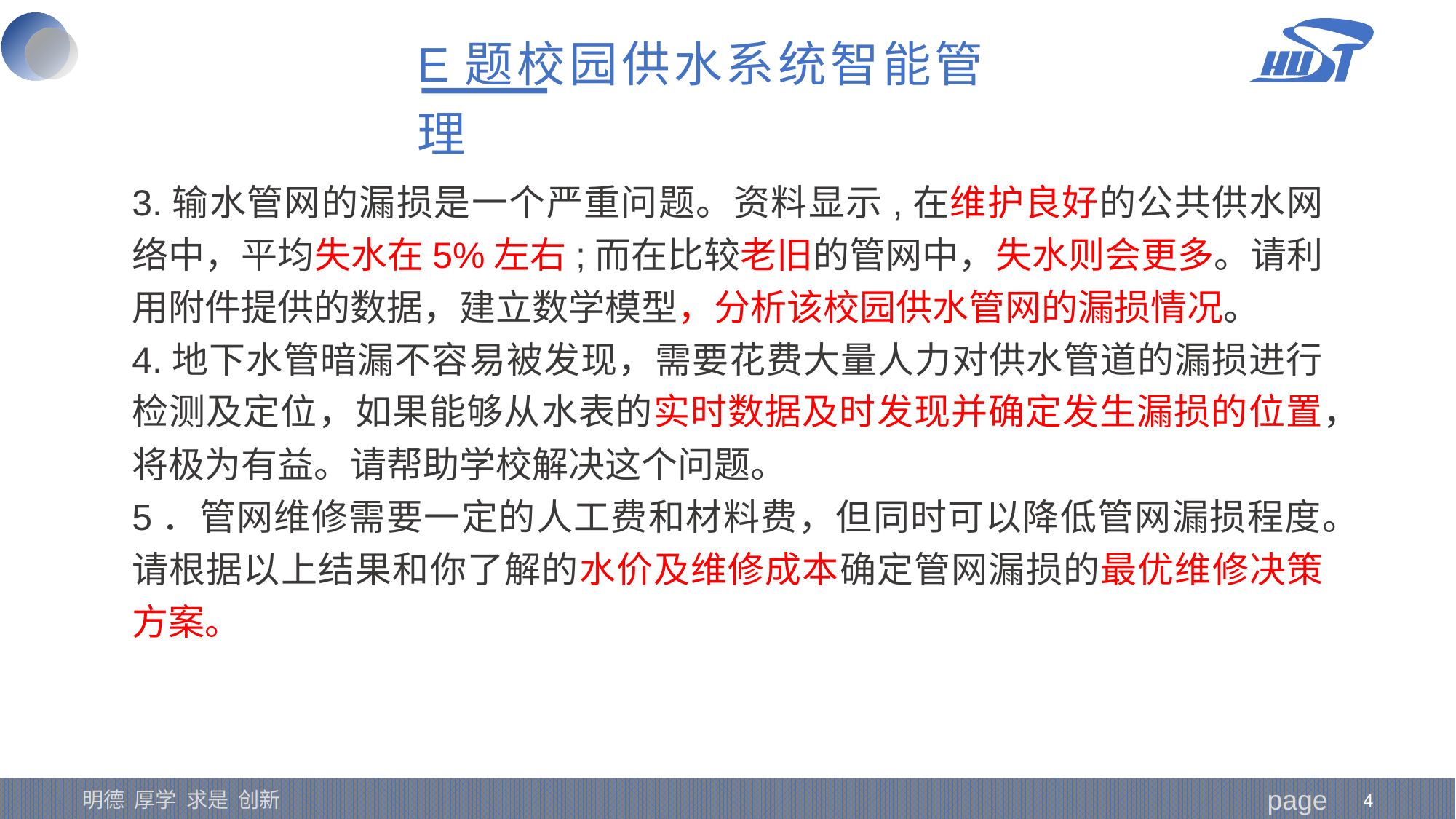

E题校园供水系统智能管理

3.输水管网的漏损是一个严重问题。资料显示,在维护良好的公共供水网络中，平均失水在5%左右;而在比较老旧的管网中，失水则会更多。请利用附件提供的数据，建立数学模型，分析该校园供水管网的漏损情况。
4.地下水管暗漏不容易被发现，需要花费大量人力对供水管道的漏损进行检测及定位，如果能够从水表的实时数据及时发现并确定发生漏损的位置，将极为有益。请帮助学校解决这个问题。
5．管网维修需要一定的人工费和材料费，但同时可以降低管网漏损程度。请根据以上结果和你了解的水价及维修成本确定管网漏损的最优维修决策方案。
4